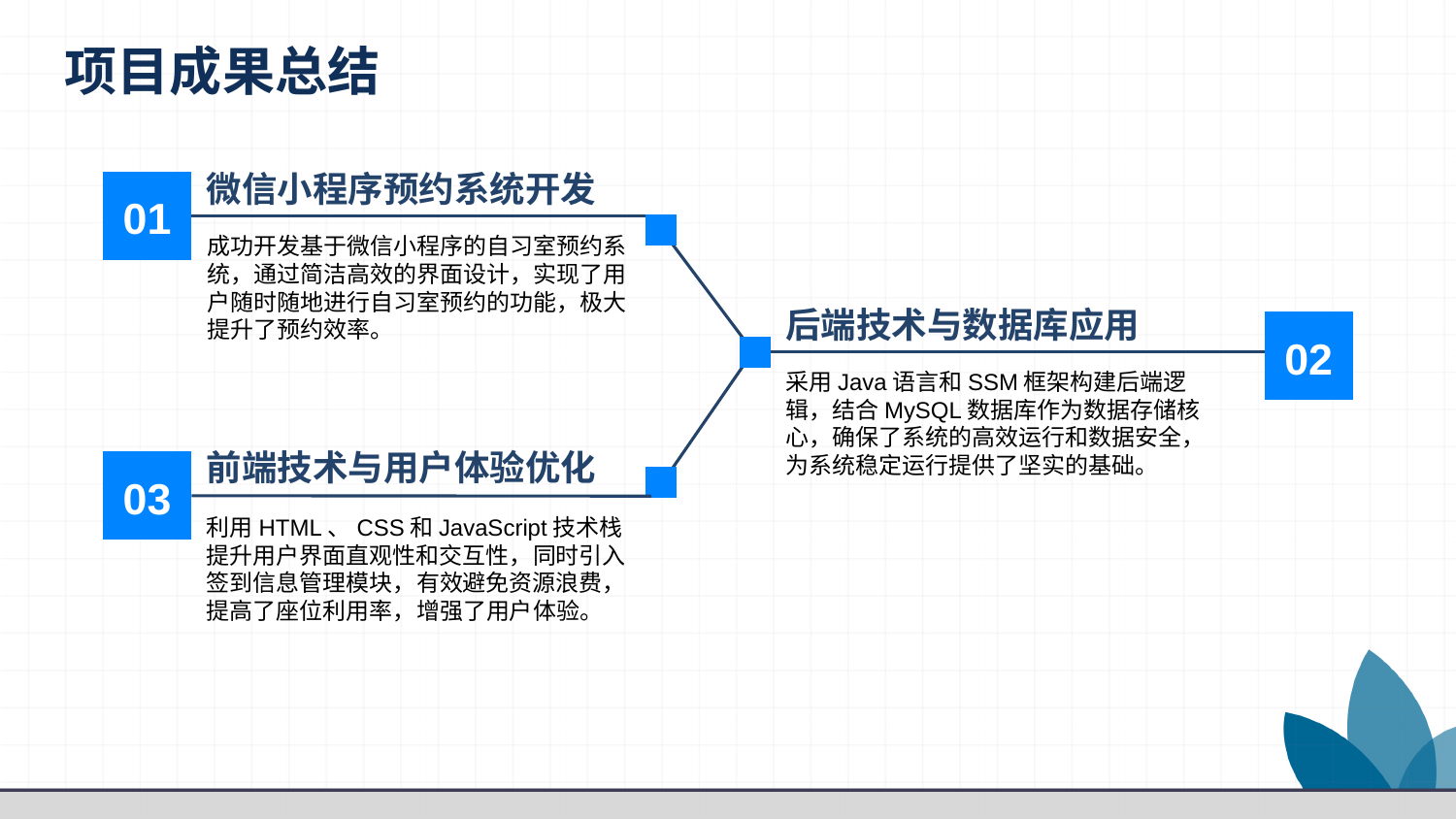

项目成果总结
微信小程序预约系统开发

01

成功开发基于微信小程序的自习室预约系统，通过简洁高效的界面设计，实现了用户随时随地进行自习室预约的功能，极大提升了预约效率。

后端技术与数据库应用

02

采用Java语言和SSM框架构建后端逻辑，结合MySQL数据库作为数据存储核心，确保了系统的高效运行和数据安全，为系统稳定运行提供了坚实的基础。

前端技术与用户体验优化

03

利用HTML、CSS和JavaScript技术栈提升用户界面直观性和交互性，同时引入签到信息管理模块，有效避免资源浪费，提高了座位利用率，增强了用户体验。